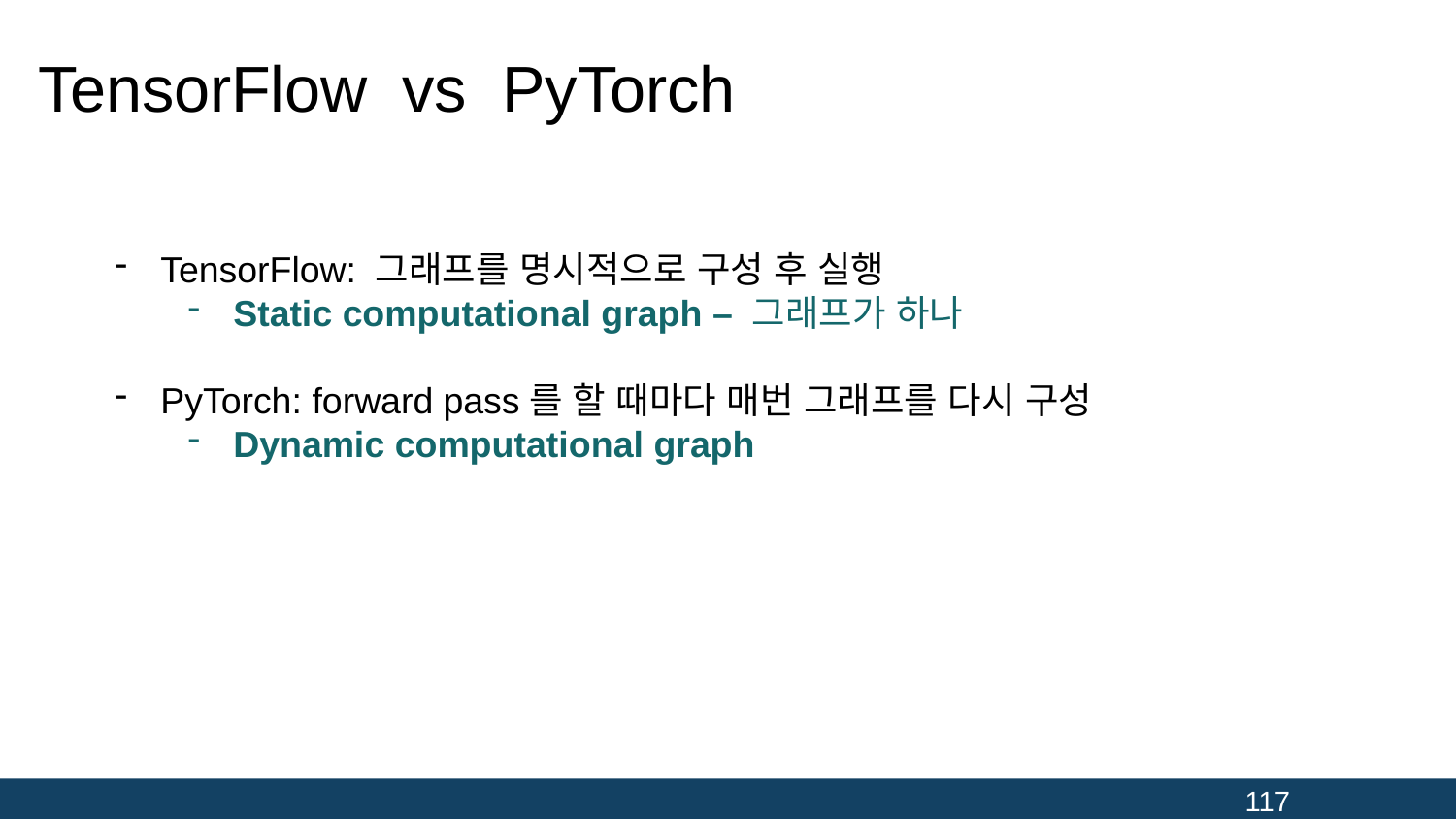

TensorFlow  vs  PyTorch
TensorFlow: 그래프를 명시적으로 구성 후 실행
Static computational graph – 그래프가 하나

PyTorch: forward pass를 할 때마다 매번 그래프를 다시 구성
Dynamic computational graph